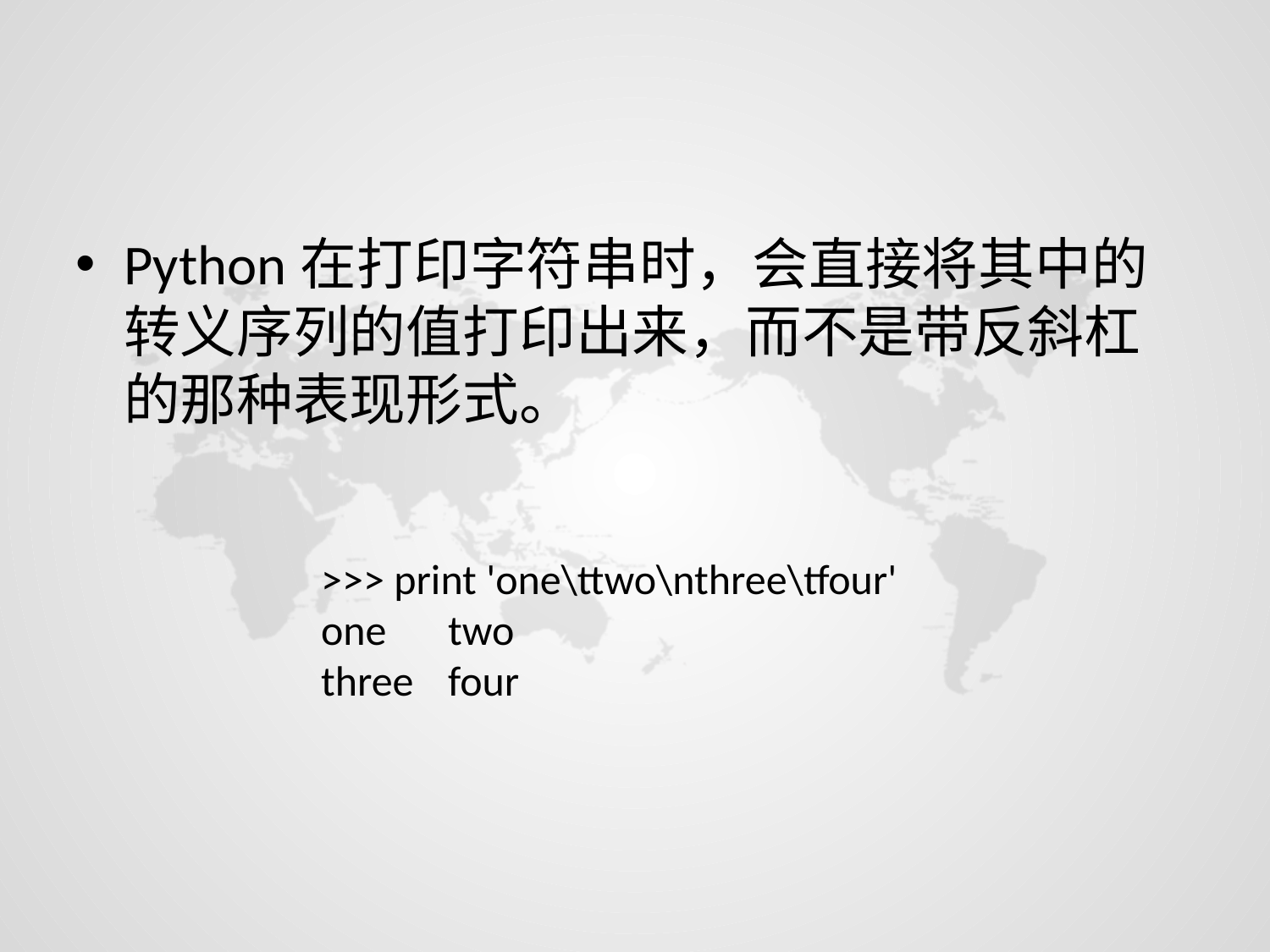

#
Python在打印字符串时，会直接将其中的转义序列的值打印出来，而不是带反斜杠的那种表现形式。
>>> print 'one\ttwo\nthree\tfour'
one	two
three	four